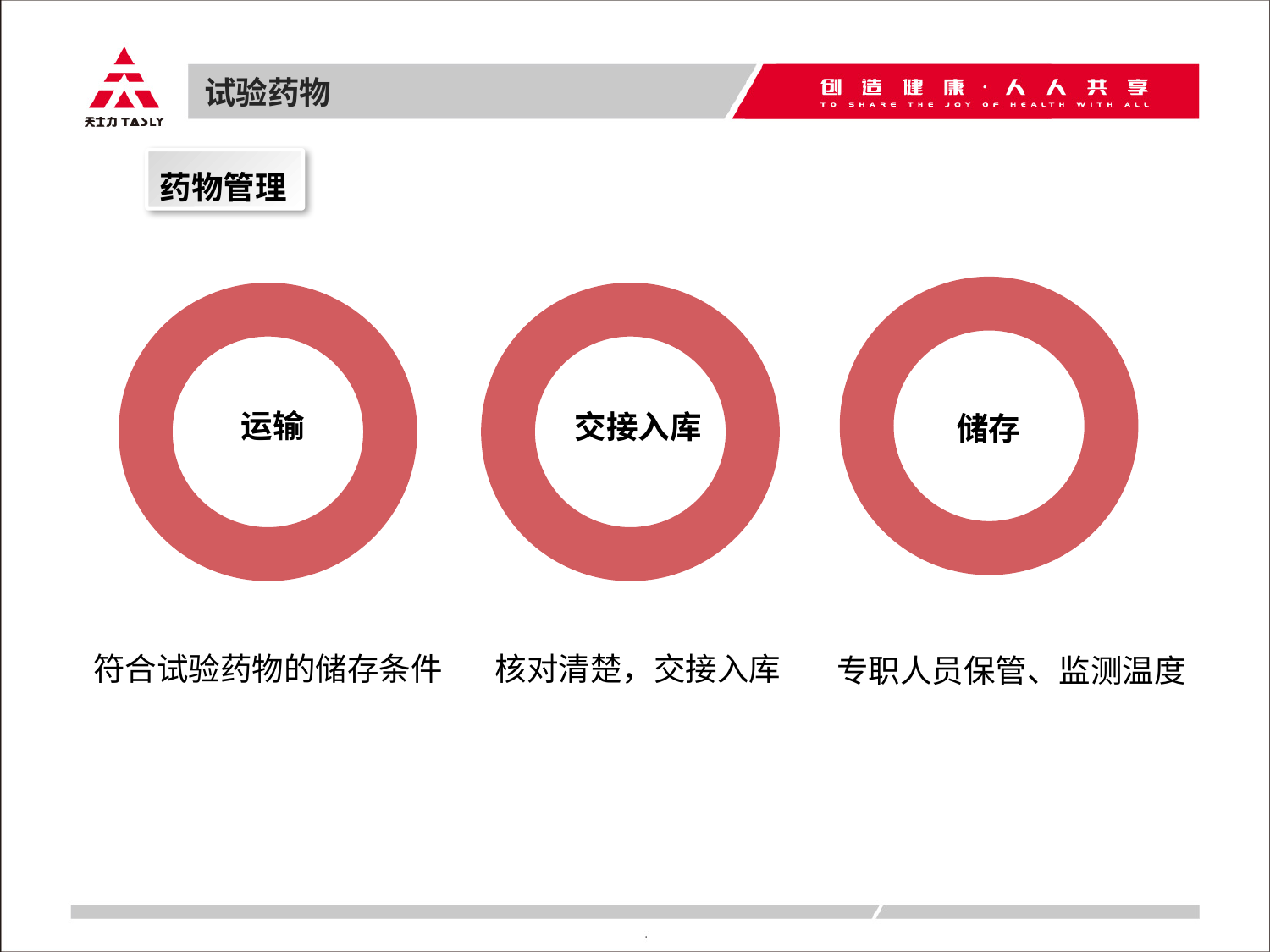

试验药物
药物管理

运输
交接入库
储存
符合试验药物的储存条件
核对清楚，交接入库
专职人员保管、监测温度